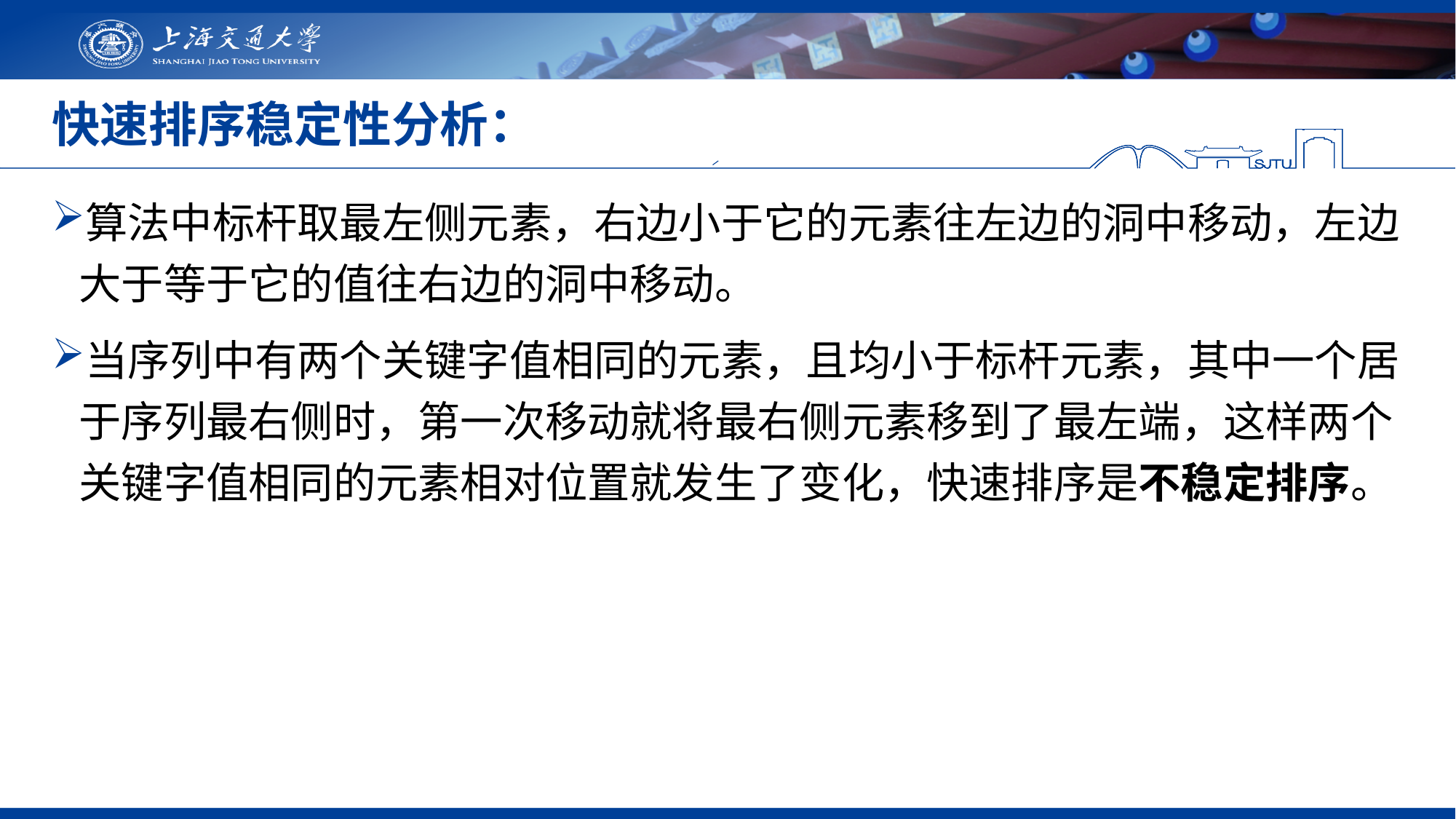

# 快速排序稳定性分析：
算法中标杆取最左侧元素，右边小于它的元素往左边的洞中移动，左边大于等于它的值往右边的洞中移动。
当序列中有两个关键字值相同的元素，且均小于标杆元素，其中一个居于序列最右侧时，第一次移动就将最右侧元素移到了最左端，这样两个关键字值相同的元素相对位置就发生了变化，快速排序是不稳定排序。